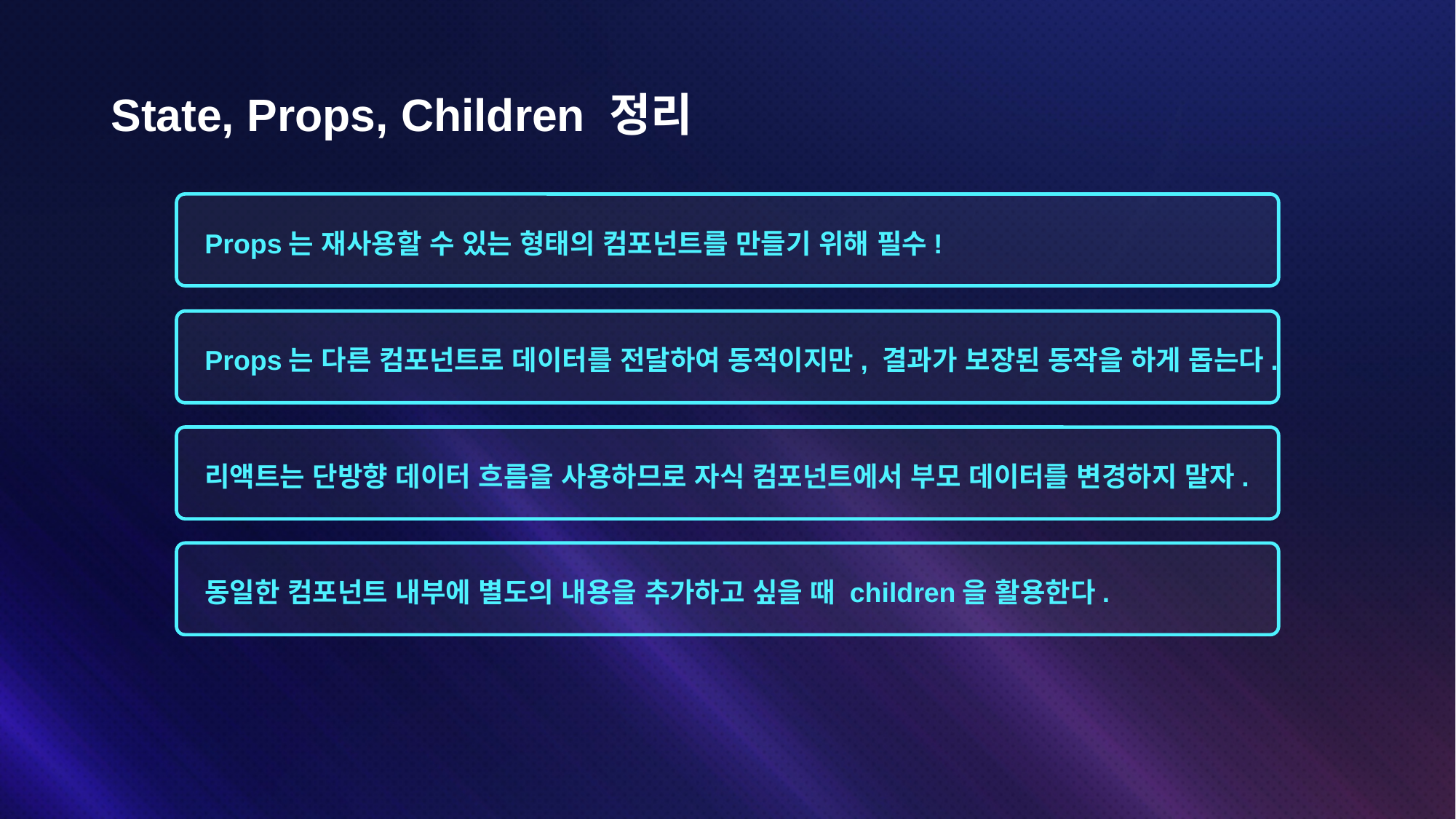

# State, Props, Children 정리
Props는 재사용할 수 있는 형태의 컴포넌트를 만들기 위해 필수!
Props는 다른 컴포넌트로 데이터를 전달하여 동적이지만, 결과가 보장된 동작을 하게 돕는다.
리액트는 단방향 데이터 흐름을 사용하므로 자식 컴포넌트에서 부모 데이터를 변경하지 말자.
동일한 컴포넌트 내부에 별도의 내용을 추가하고 싶을 때 children을 활용한다.